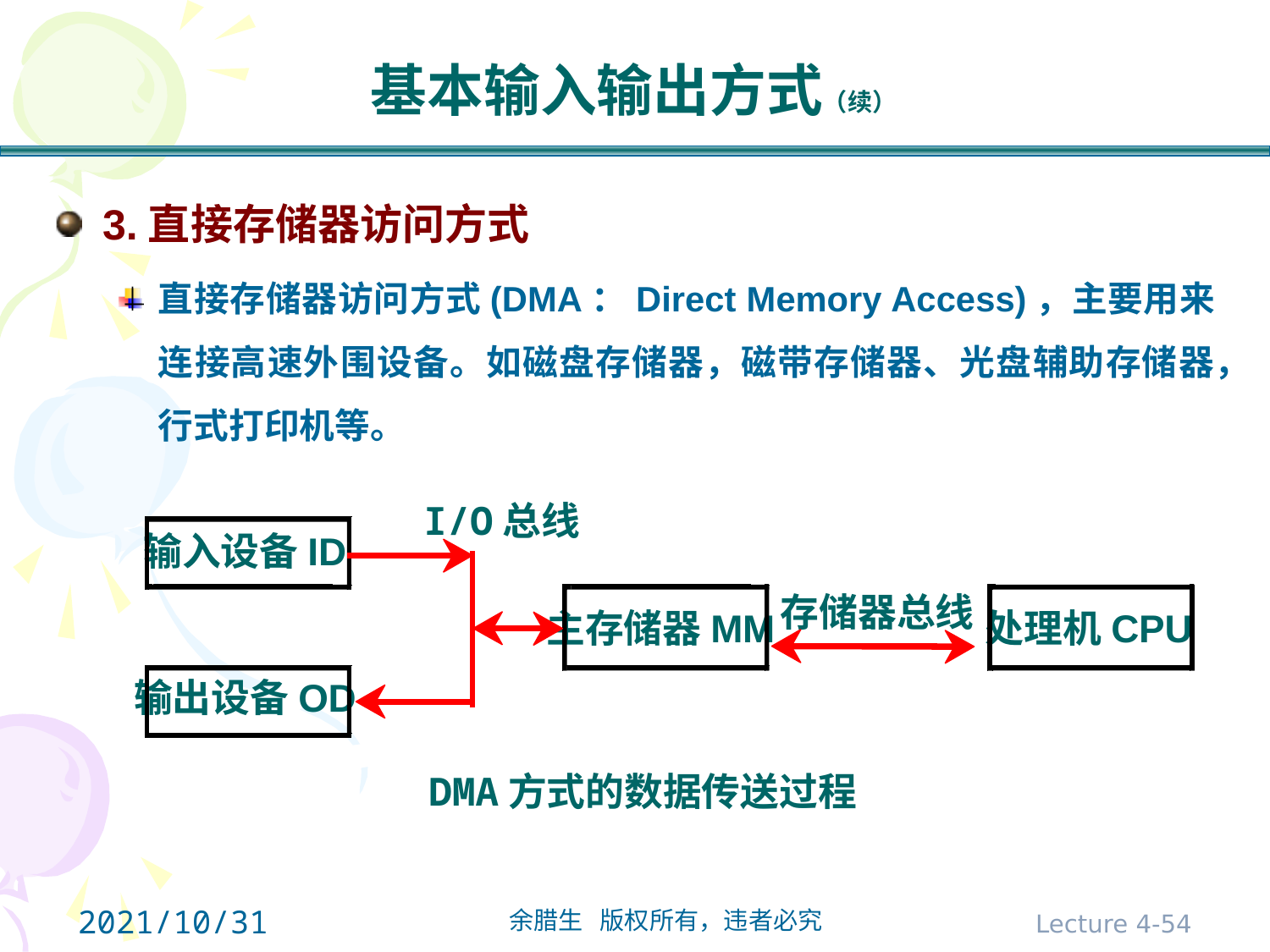

# 基本输入输出方式（续）
3.直接存储器访问方式
直接存储器访问方式(DMA：Direct Memory Access)，主要用来连接高速外围设备。如磁盘存储器，磁带存储器、光盘辅助存储器，行式打印机等。
I/O总线

输入设备ID

存储器总线

主存储器MM
处理机CPU

输出设备OD

DMA方式的数据传送过程
2021/10/31
Lecture 4-54